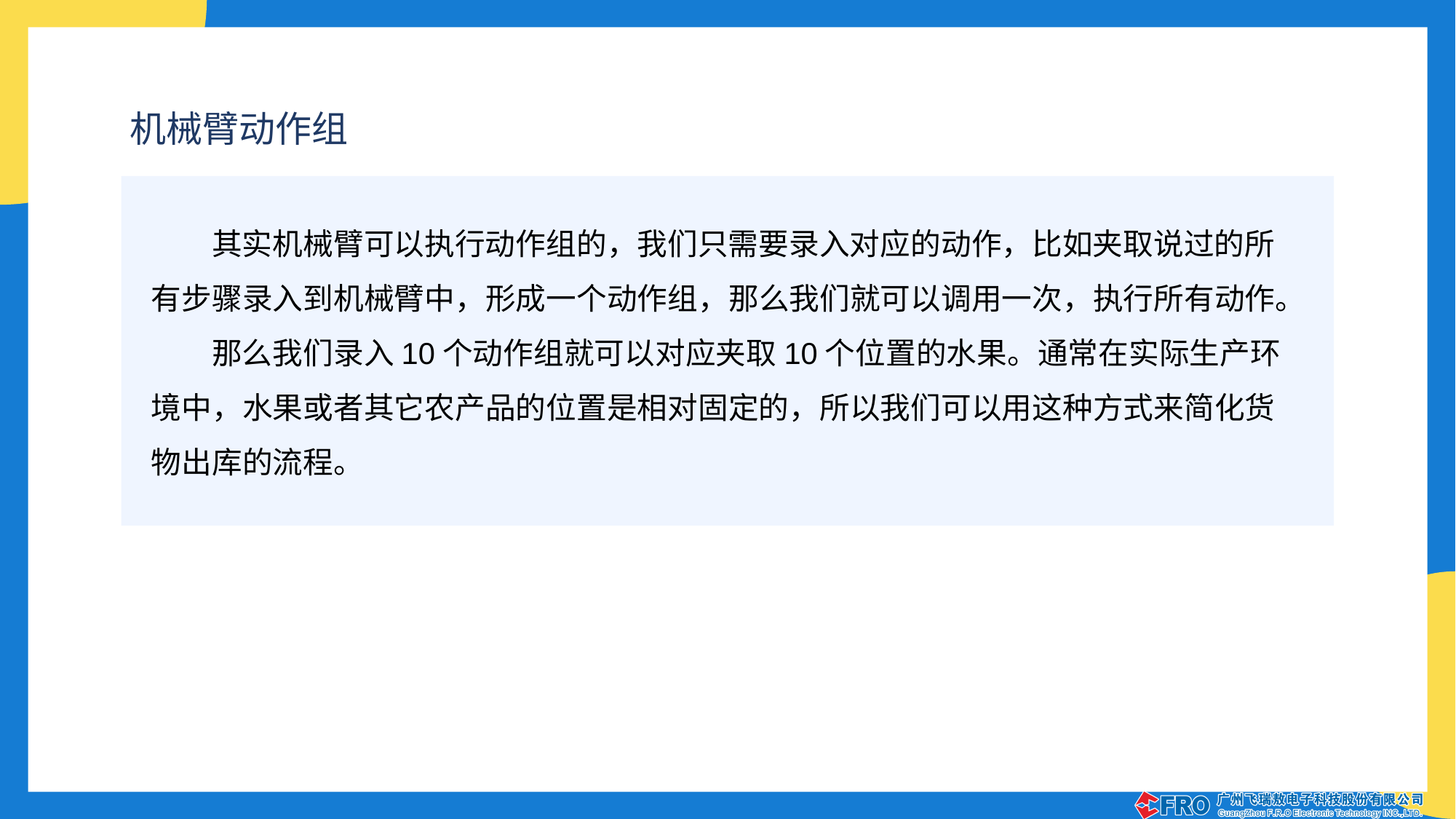

机械臂动作组
其实机械臂可以执行动作组的，我们只需要录入对应的动作，比如夹取说过的所有步骤录入到机械臂中，形成一个动作组，那么我们就可以调用一次，执行所有动作。
那么我们录入10个动作组就可以对应夹取10个位置的水果。通常在实际生产环境中，水果或者其它农产品的位置是相对固定的，所以我们可以用这种方式来简化货物出库的流程。